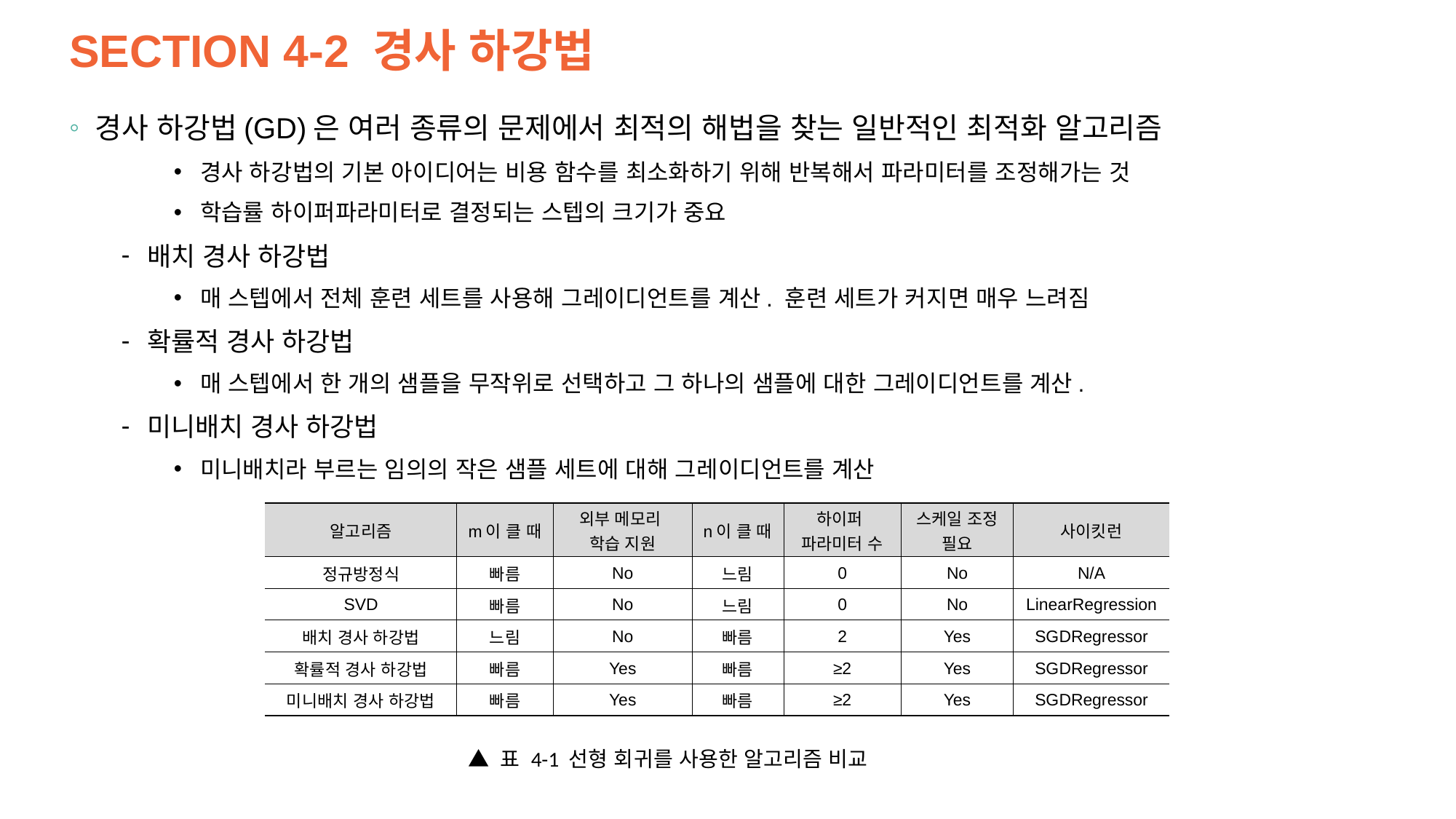

# SECTION 4-2 경사 하강법
경사 하강법(GD)은 여러 종류의 문제에서 최적의 해법을 찾는 일반적인 최적화 알고리즘
경사 하강법의 기본 아이디어는 비용 함수를 최소화하기 위해 반복해서 파라미터를 조정해가는 것
학습률 하이퍼파라미터로 결정되는 스텝의 크기가 중요
배치 경사 하강법
매 스텝에서 전체 훈련 세트를 사용해 그레이디언트를 계산. 훈련 세트가 커지면 매우 느려짐
확률적 경사 하강법
매 스텝에서 한 개의 샘플을 무작위로 선택하고 그 하나의 샘플에 대한 그레이디언트를 계산.
미니배치 경사 하강법
미니배치라 부르는 임의의 작은 샘플 세트에 대해 그레이디언트를 계산
| 알고리즘 | m이 클 때 | 외부 메모리 학습 지원 | n이 클 때 | 하이퍼 파라미터 수 | 스케일 조정 필요 | 사이킷런 |
| --- | --- | --- | --- | --- | --- | --- |
| 정규방정식 | 빠름 | No | 느림 | 0 | No | N/A |
| SVD | 빠름 | No | 느림 | 0 | No | LinearRegression |
| 배치 경사 하강법 | 느림 | No | 빠름 | 2 | Yes | SGDRegressor |
| 확률적 경사 하강법 | 빠름 | Yes | 빠름 | ≥2 | Yes | SGDRegressor |
| 미니배치 경사 하강법 | 빠름 | Yes | 빠름 | ≥2 | Yes | SGDRegressor |
▲ 표 4-1 선형 회귀를 사용한 알고리즘 비교
33